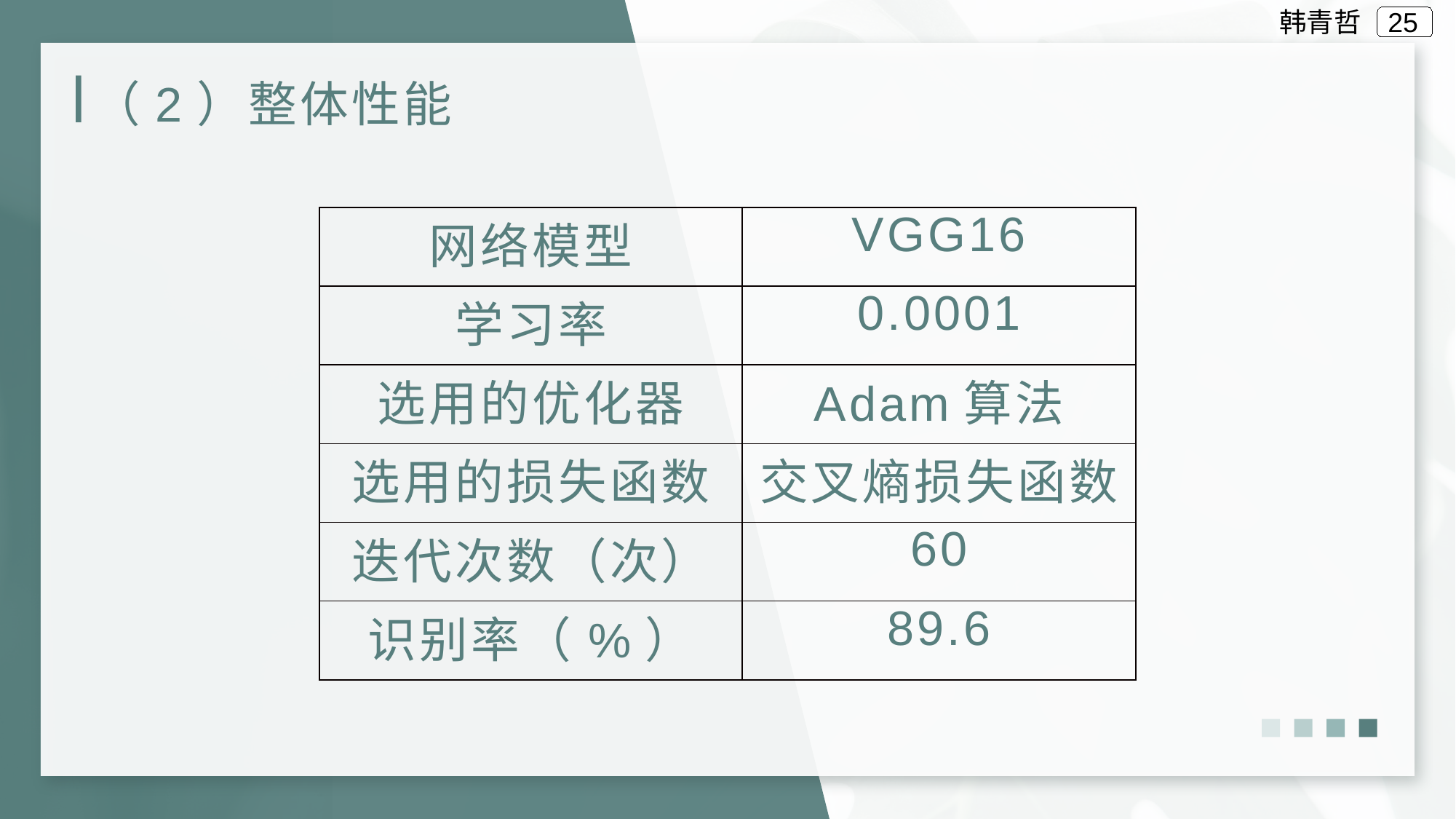

韩青哲
# （2）整体性能
| 网络模型 | VGG16 |
| --- | --- |
| 学习率 | 0.0001 |
| 选用的优化器 | Adam算法 |
| 选用的损失函数 | 交叉熵损失函数 |
| 迭代次数（次） | 60 |
| 识别率（%） | 89.6 |